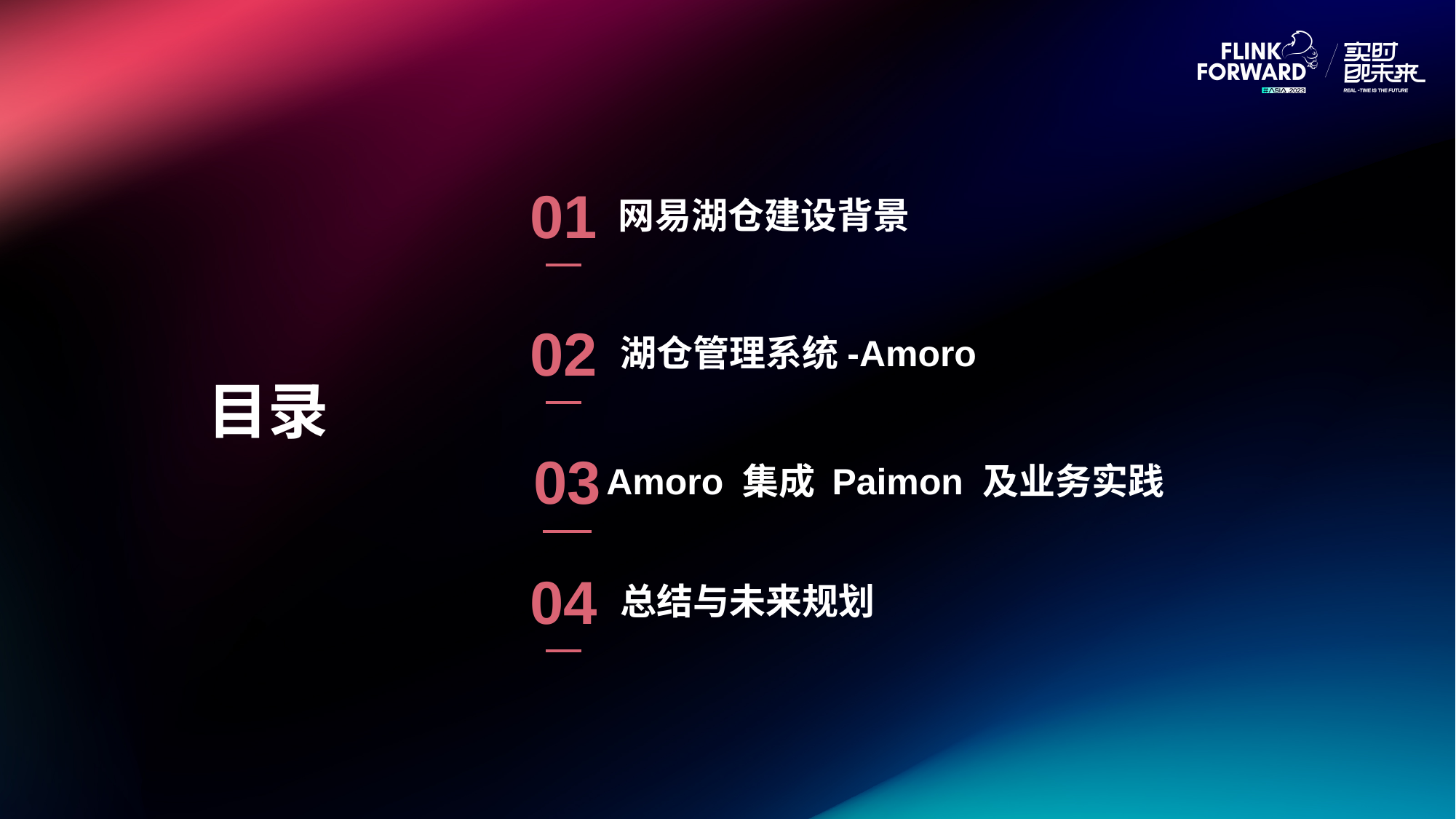

01
网易湖仓建设背景
02
湖仓管理系统-Amoro
目录
03
Amoro 集成 Paimon 及业务实践
04
总结与未来规划